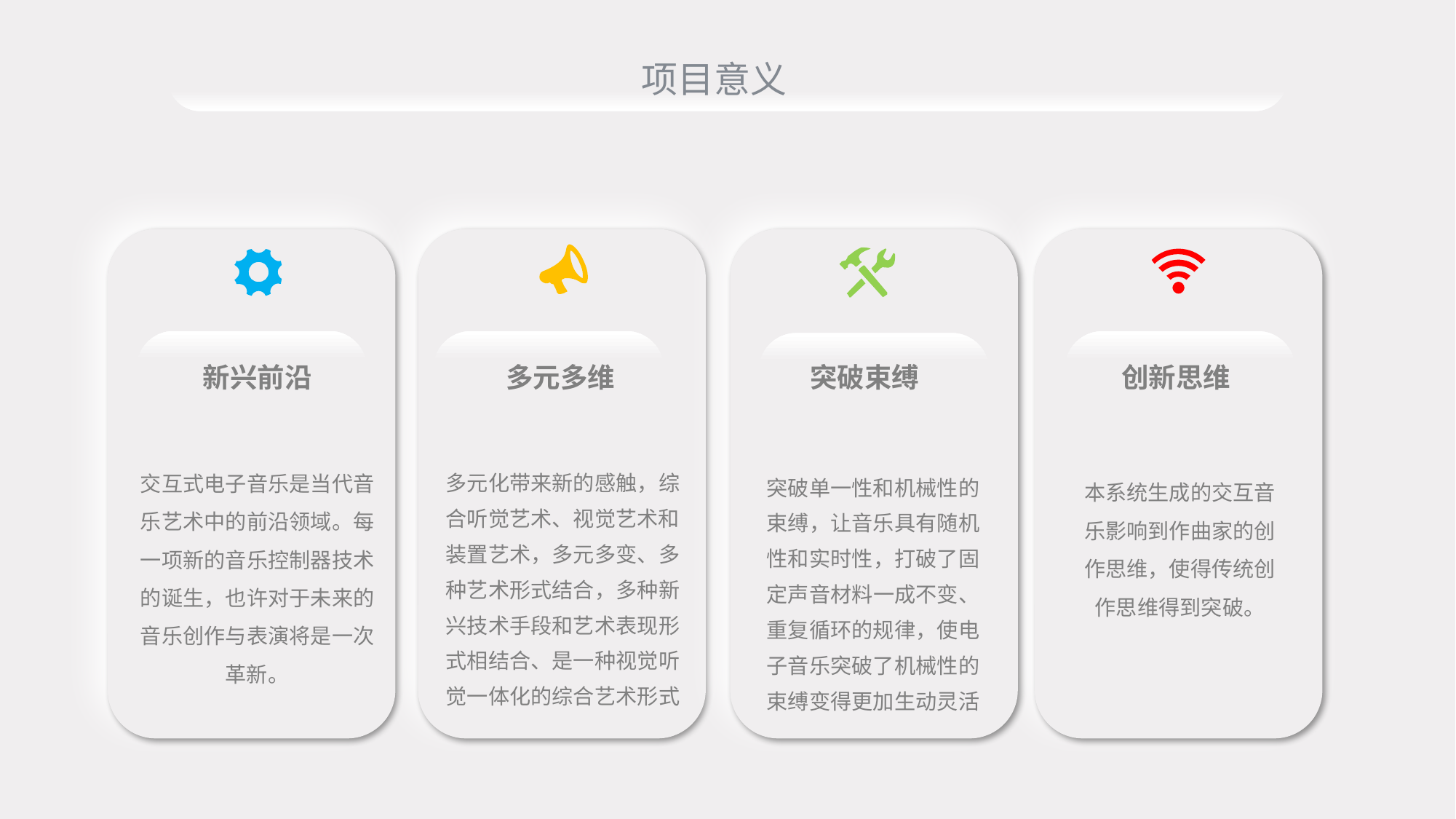

项目意义

新兴前沿
多元多维
突破束缚
创新思维
交互式电子音乐是当代音乐艺术中的前沿领域。每一项新的音乐控制器技术的诞生，也许对于未来的音乐创作与表演将是一次革新。
多元化带来新的感触，综合听觉艺术、视觉艺术和装置艺术，多元多变、多种艺术形式结合，多种新兴技术手段和艺术表现形式相结合、是一种视觉听觉一体化的综合艺术形式
突破单一性和机械性的束缚，让音乐具有随机性和实时性，打破了固定声音材料一成不变、重复循环的规律，使电子音乐突破了机械性的束缚变得更加生动灵活
本系统生成的交互音乐影响到作曲家的创作思维，使得传统创作思维得到突破。